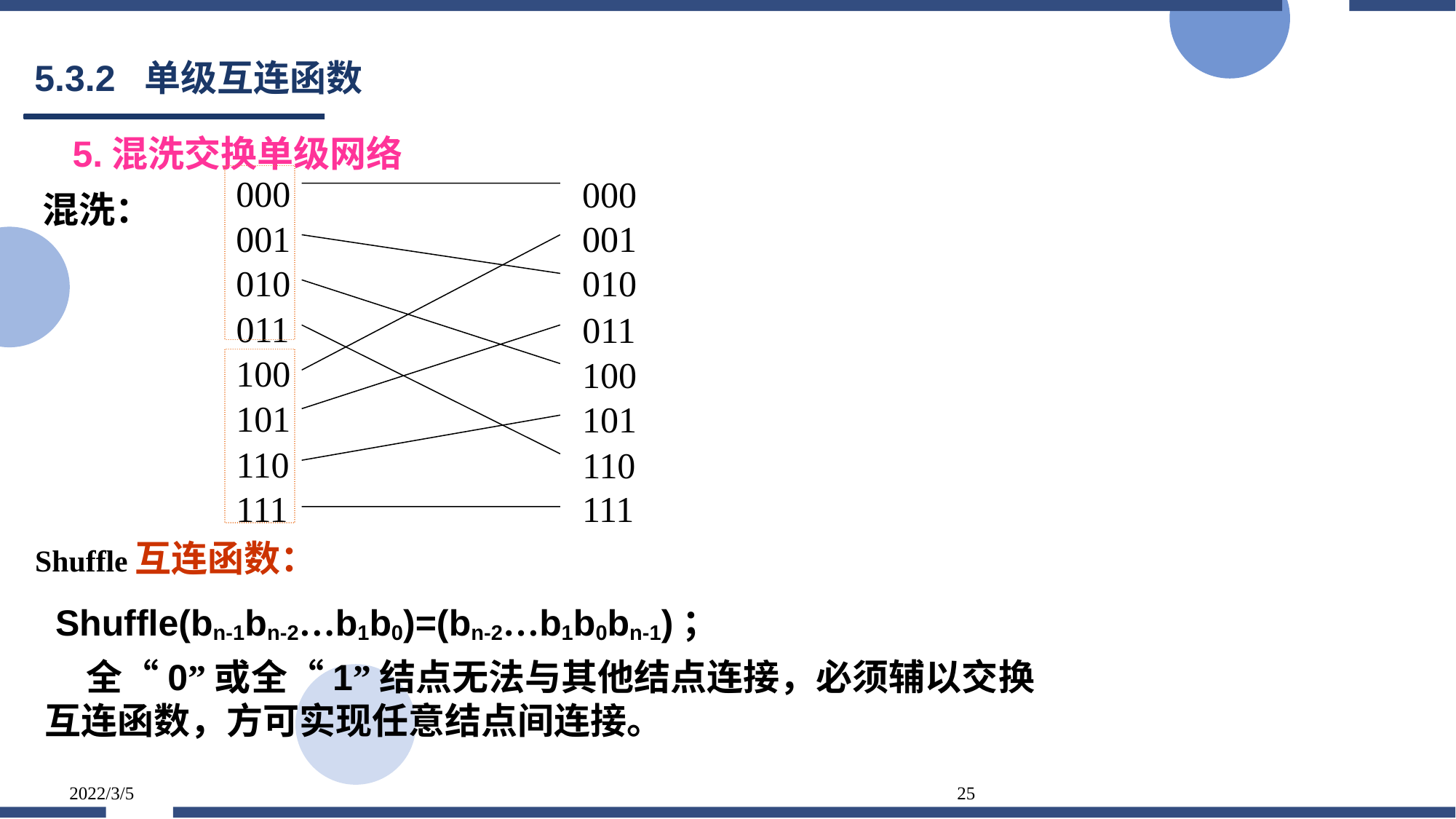

# 5.3.2  单级互连函数
5.混洗交换单级网络
000

000

001
001

010
010

011
011

100
100

101
101

110
110
111
111

  混洗：
  Shuffle互连函数：
    Shuffle(bn-1bn-2…b1b0)=(bn-2…b1b0bn-1)；
    全“0”或全“1”结点无法与其他结点连接，必须辅以交换互连函数，方可实现任意结点间连接。
2022/3/5
25